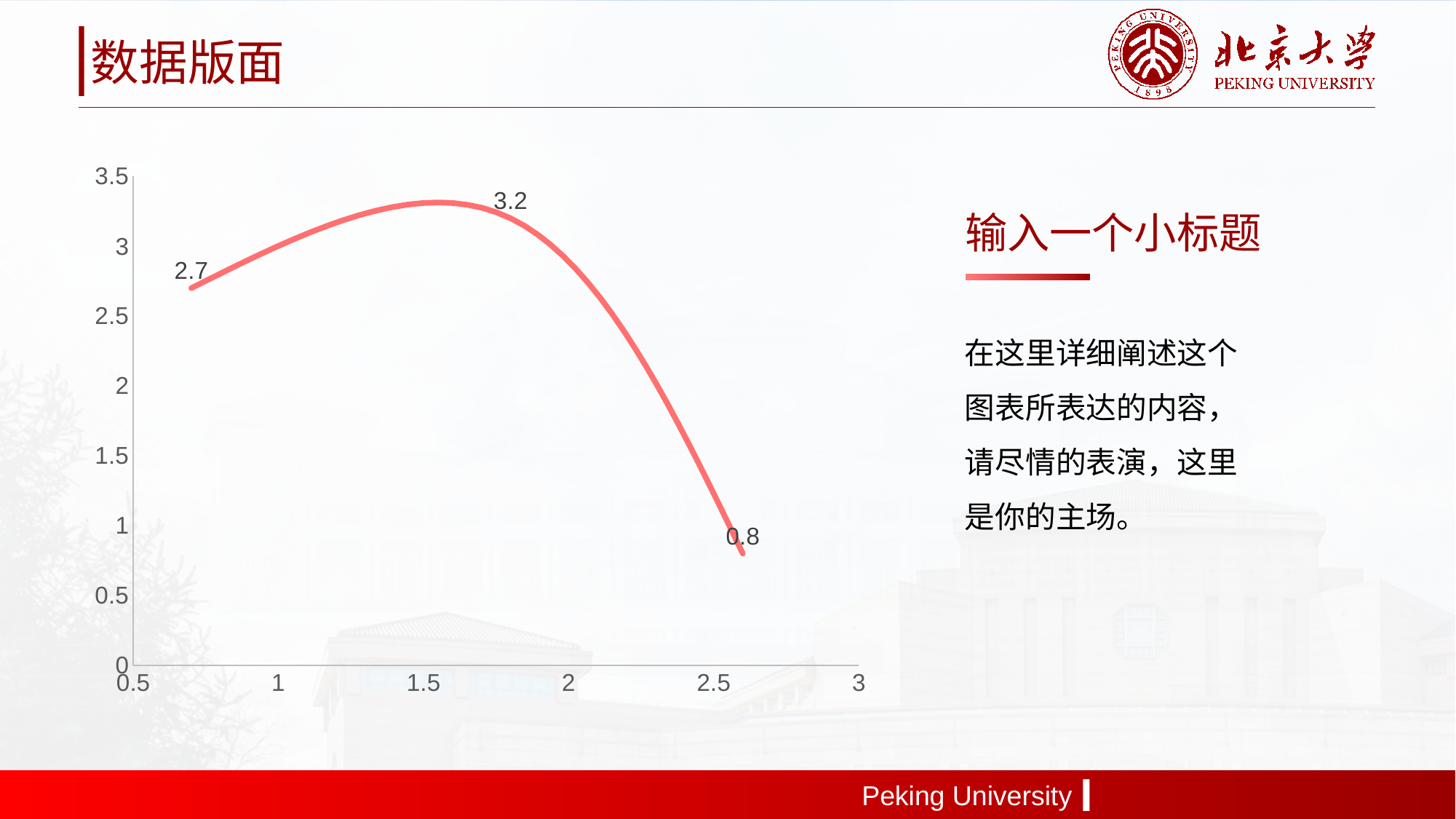

数据版面

### Chart

| Category | Y 值 |
|---|---|
输入一个小标题

在这里详细阐述这个图表所表达的内容，请尽情的表演，这里是你的主场。